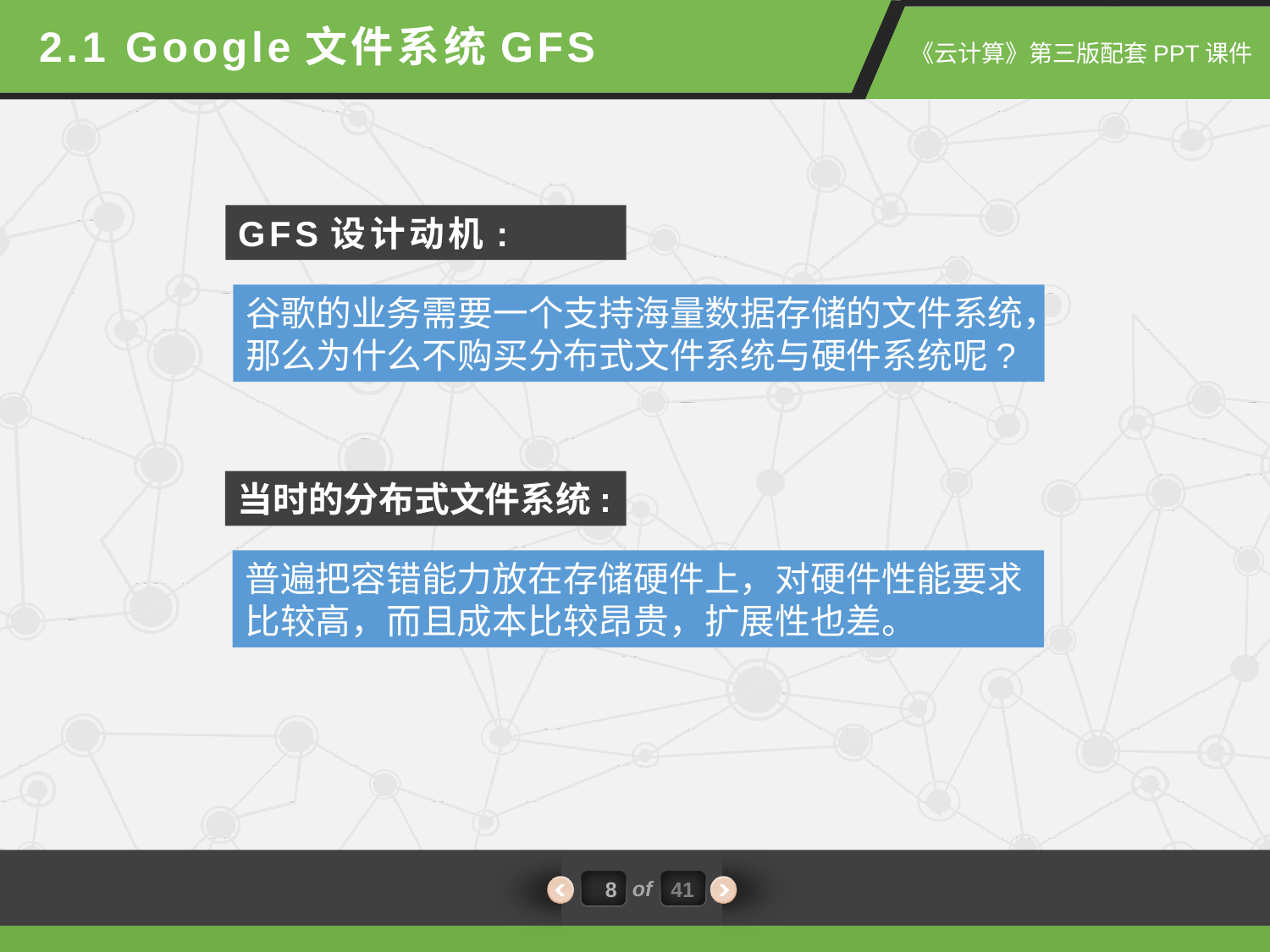

2.1 Google文件系统GFS
GFS设计动机:
谷歌的业务需要一个支持海量数据存储的文件系统，那么为什么不购买分布式文件系统与硬件系统呢?
当时的分布式文件系统:
普遍把容错能力放在存储硬件上，对硬件性能要求比较高，而且成本比较昂贵，扩展性也差。
8